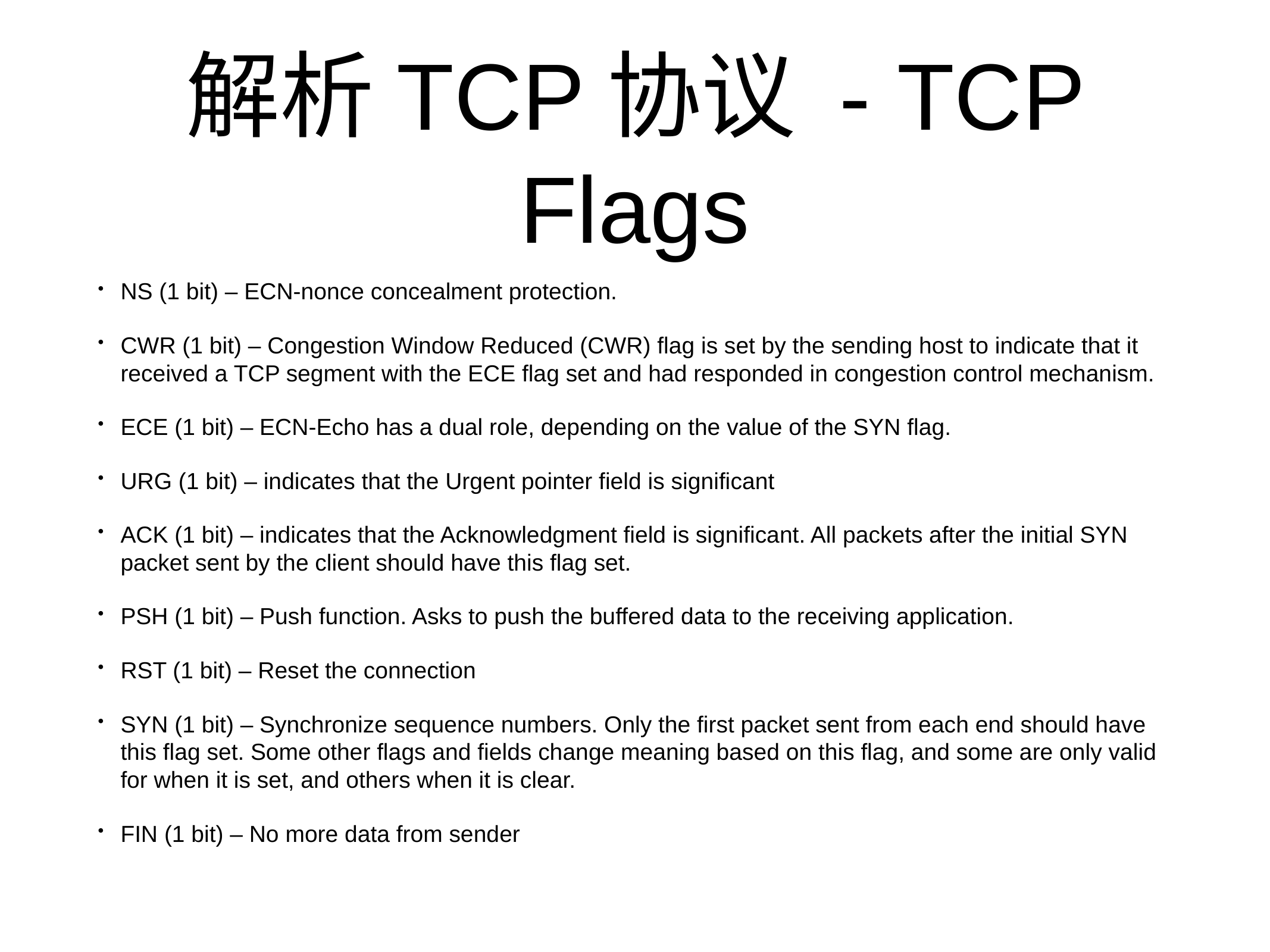

# 解析TCP协议 - TCP Flags
NS (1 bit) – ECN-nonce concealment protection.
CWR (1 bit) – Congestion Window Reduced (CWR) flag is set by the sending host to indicate that it received a TCP segment with the ECE flag set and had responded in congestion control mechanism.
ECE (1 bit) – ECN-Echo has a dual role, depending on the value of the SYN flag.
URG (1 bit) – indicates that the Urgent pointer field is significant
ACK (1 bit) – indicates that the Acknowledgment field is significant. All packets after the initial SYN packet sent by the client should have this flag set.
PSH (1 bit) – Push function. Asks to push the buffered data to the receiving application.
RST (1 bit) – Reset the connection
SYN (1 bit) – Synchronize sequence numbers. Only the first packet sent from each end should have this flag set. Some other flags and fields change meaning based on this flag, and some are only valid for when it is set, and others when it is clear.
FIN (1 bit) – No more data from sender